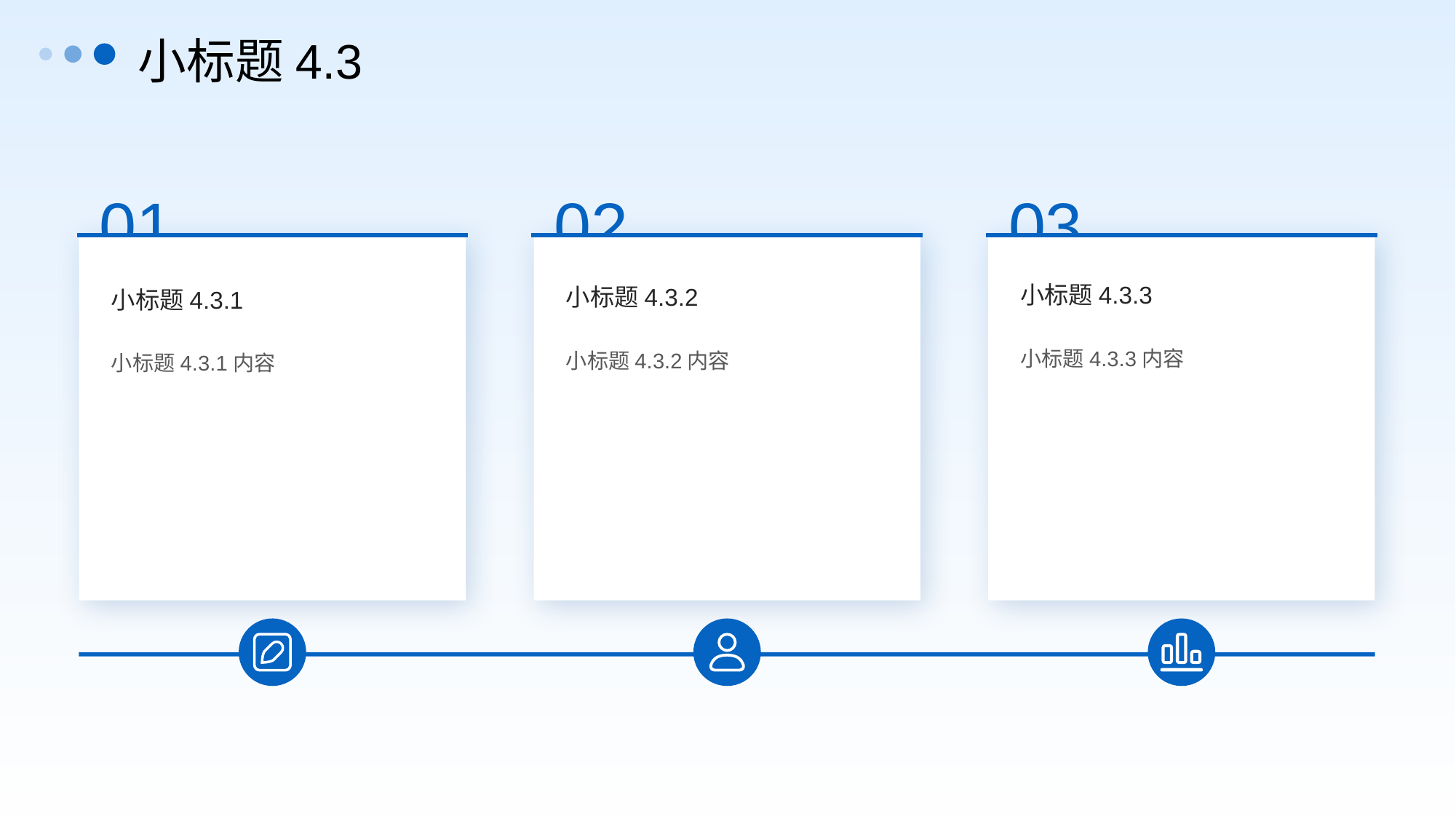

小标题4.3

01
02
03

小标题4.3.3
小标题4.3.2
小标题4.3.1
小标题4.3.3内容
小标题4.3.2内容
小标题4.3.1内容